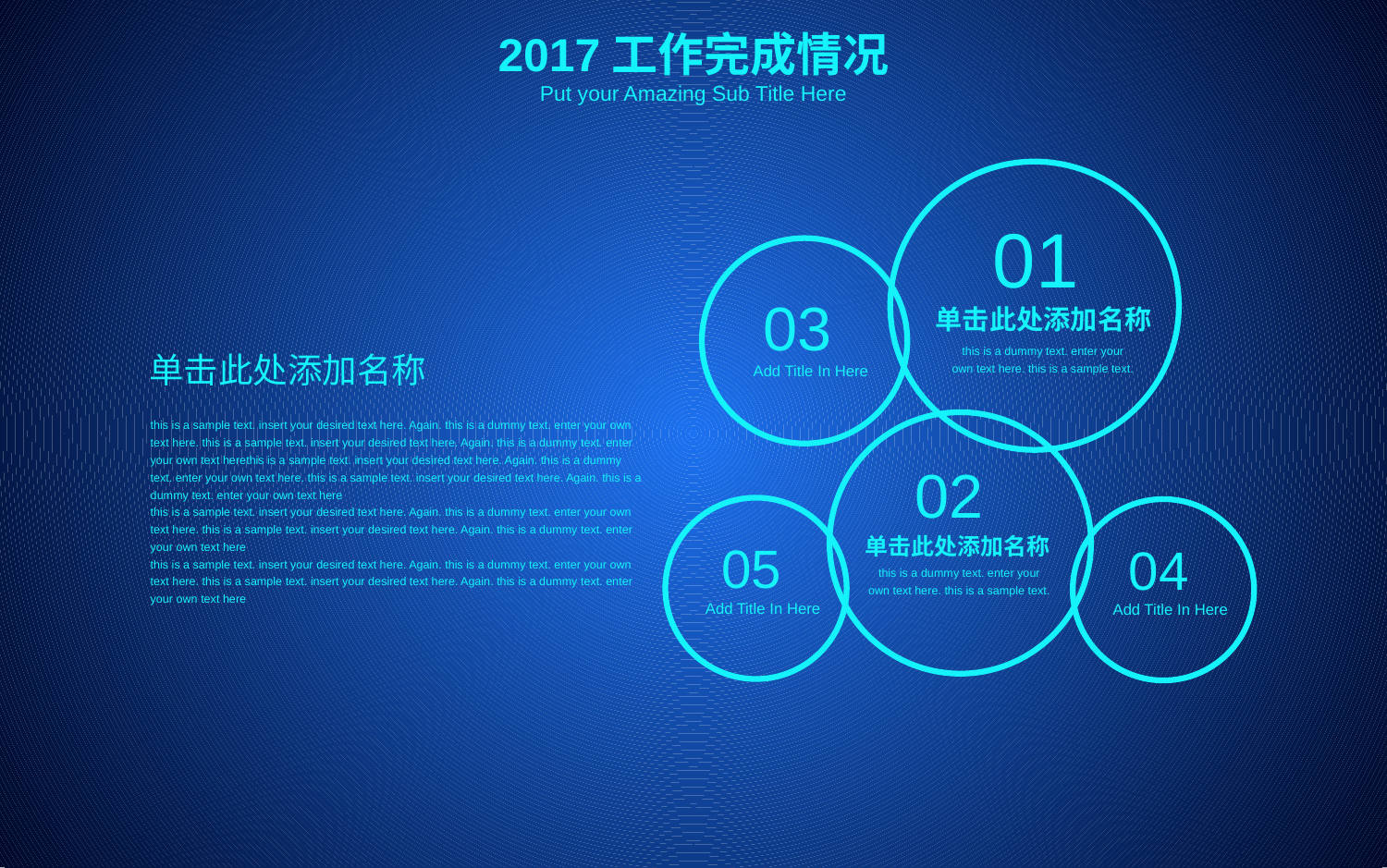

2017工作完成情况
Put your Amazing Sub Title Here

01
单击此处添加名称
this is a dummy text. enter your own text here. this is a sample text.

03
Add Title In Here
单击此处添加名称
this is a sample text. insert your desired text here. Again. this is a dummy text. enter your own text here. this is a sample text. insert your desired text here. Again. this is a dummy text. enter your own text herethis is a sample text. insert your desired text here. Again. this is a dummy text. enter your own text here. this is a sample text. insert your desired text here. Again. this is a dummy text. enter your own text here
this is a sample text. insert your desired text here. Again. this is a dummy text. enter your own text here. this is a sample text. insert your desired text here. Again. this is a dummy text. enter your own text here
this is a sample text. insert your desired text here. Again. this is a dummy text. enter your own text here. this is a sample text. insert your desired text here. Again. this is a dummy text. enter your own text here

02
单击此处添加名称
this is a dummy text. enter your own text here. this is a sample text.

05
Add Title In Here

04
Add Title In Here